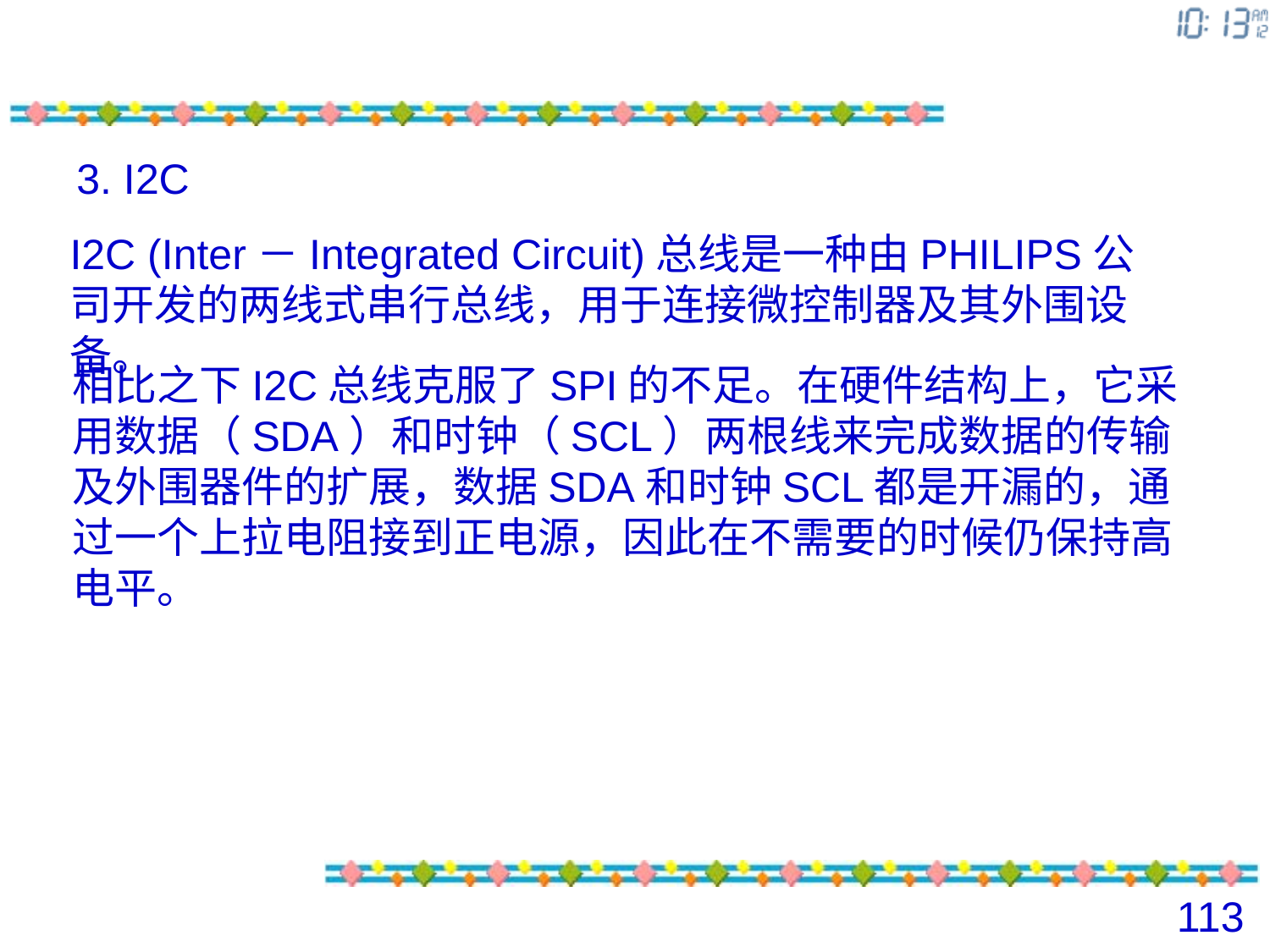

3. I2C
I2C (Inter－Integrated Circuit)总线是一种由PHILIPS公司开发的两线式串行总线，用于连接微控制器及其外围设备。
相比之下I2C总线克服了SPI的不足。在硬件结构上，它采用数据（SDA）和时钟（SCL）两根线来完成数据的传输及外围器件的扩展，数据SDA和时钟SCL都是开漏的，通过一个上拉电阻接到正电源，因此在不需要的时候仍保持高电平。